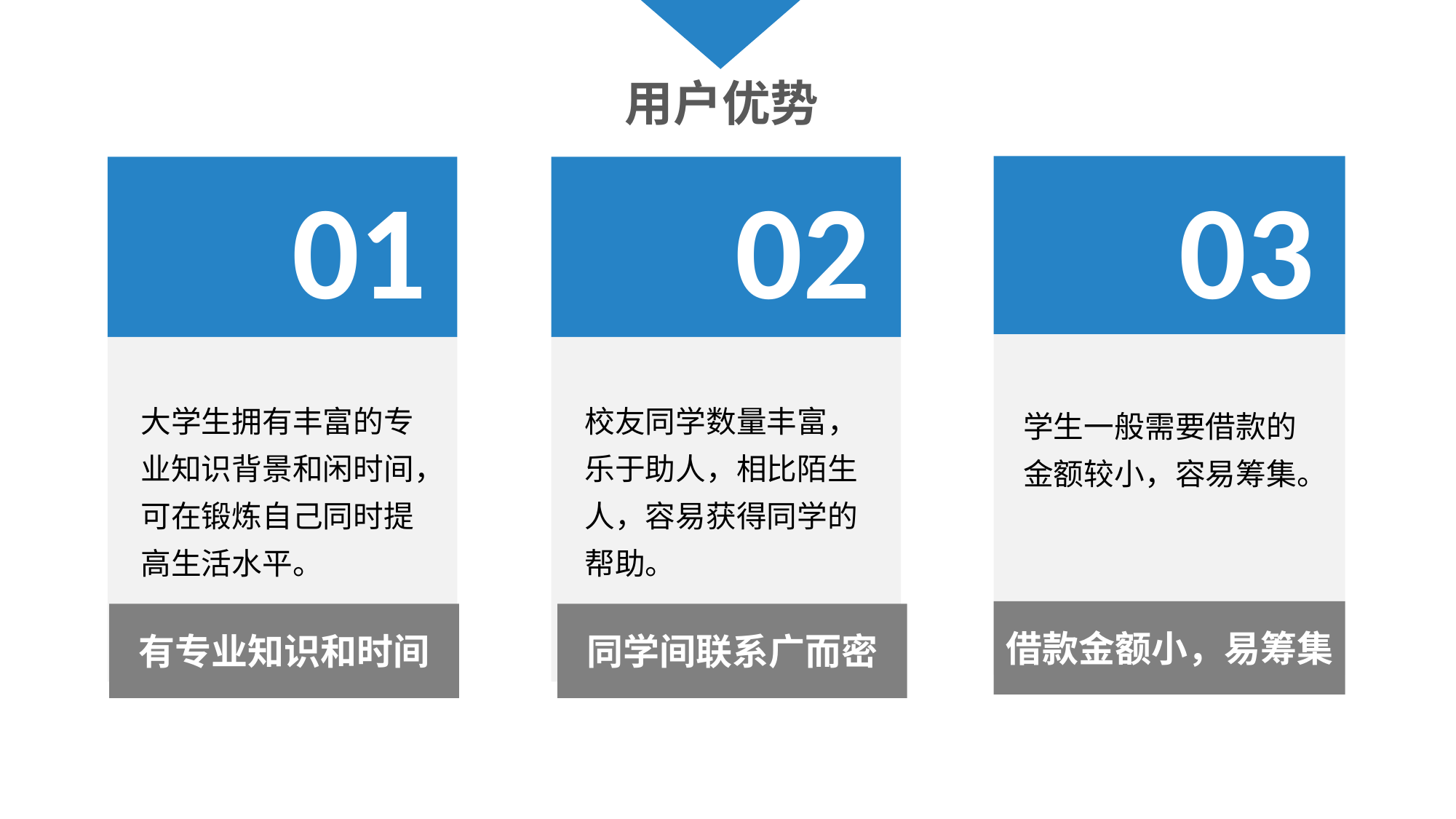

用户优势
01

大学生拥有丰富的专业知识背景和闲时间，可在锻炼自己同时提高生活水平。

有专业知识和时间
02

校友同学数量丰富，乐于助人，相比陌生人，容易获得同学的帮助。
同学间联系广而密
03

学生一般需要借款的金额较小，容易筹集。

借款金额小，易筹集